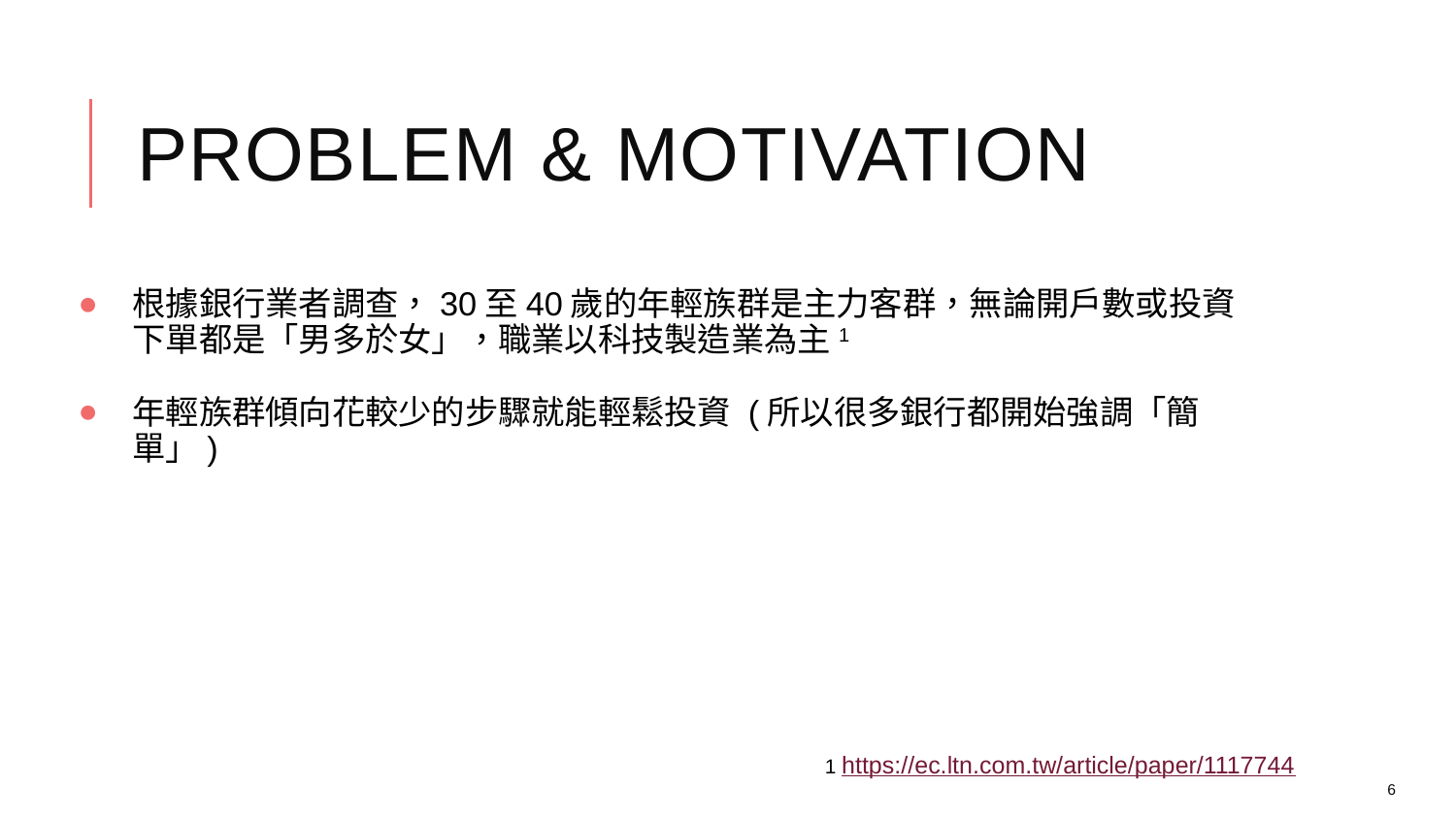

# Problem & Motivation
根據銀行業者調查，30至40歲的年輕族群是主力客群，無論開戶數或投資下單都是「男多於女」，職業以科技製造業為主1

年輕族群傾向花較少的步驟就能輕鬆投資 (所以很多銀行都開始強調「簡單」)

1 https://ec.ltn.com.tw/article/paper/1117744
6